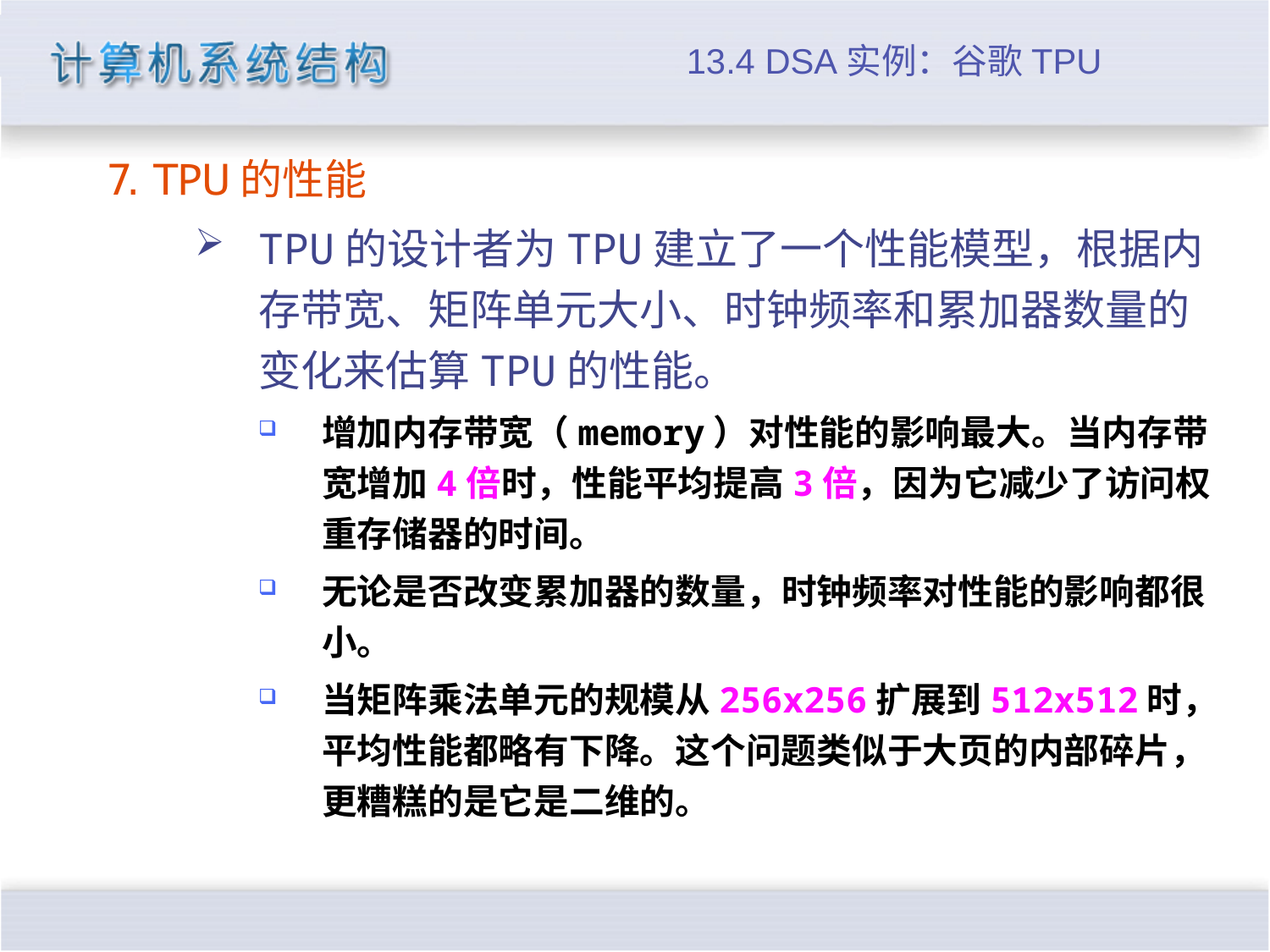

# 13.4 DSA实例：谷歌TPU
7. TPU的性能
TPU的设计者为TPU建立了一个性能模型，根据内存带宽、矩阵单元大小、时钟频率和累加器数量的变化来估算TPU的性能。
增加内存带宽（memory）对性能的影响最大。当内存带宽增加4倍时，性能平均提高3倍，因为它减少了访问权重存储器的时间。
无论是否改变累加器的数量，时钟频率对性能的影响都很小。
当矩阵乘法单元的规模从256x256扩展到512x512时，平均性能都略有下降。这个问题类似于大页的内部碎片，更糟糕的是它是二维的。